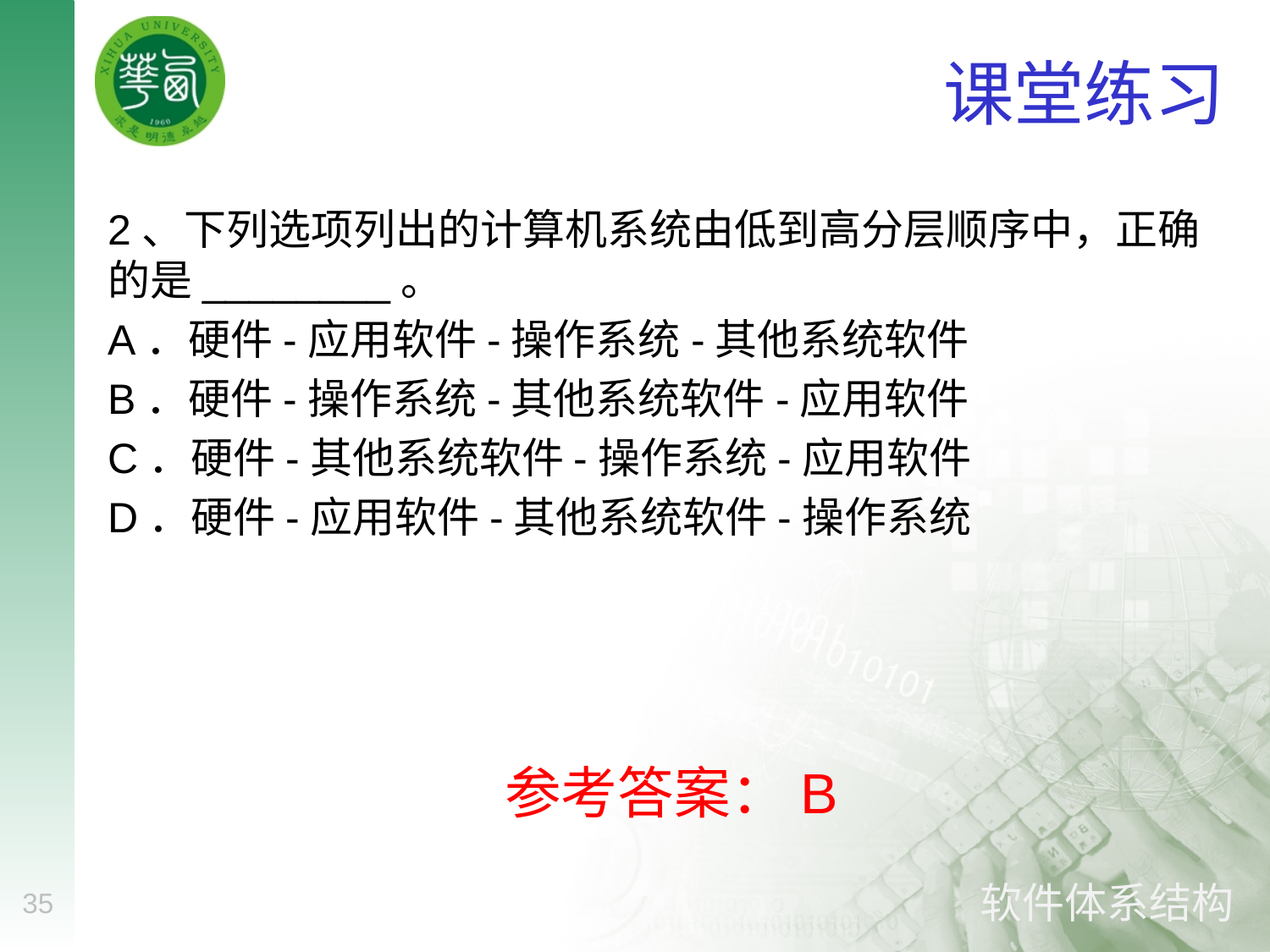

# 课堂练习
2、下列选项列出的计算机系统由低到高分层顺序中，正确的是________。
A．硬件-应用软件-操作系统-其他系统软件
B．硬件-操作系统-其他系统软件-应用软件
C．硬件-其他系统软件-操作系统-应用软件
D．硬件-应用软件-其他系统软件-操作系统
参考答案：B
35